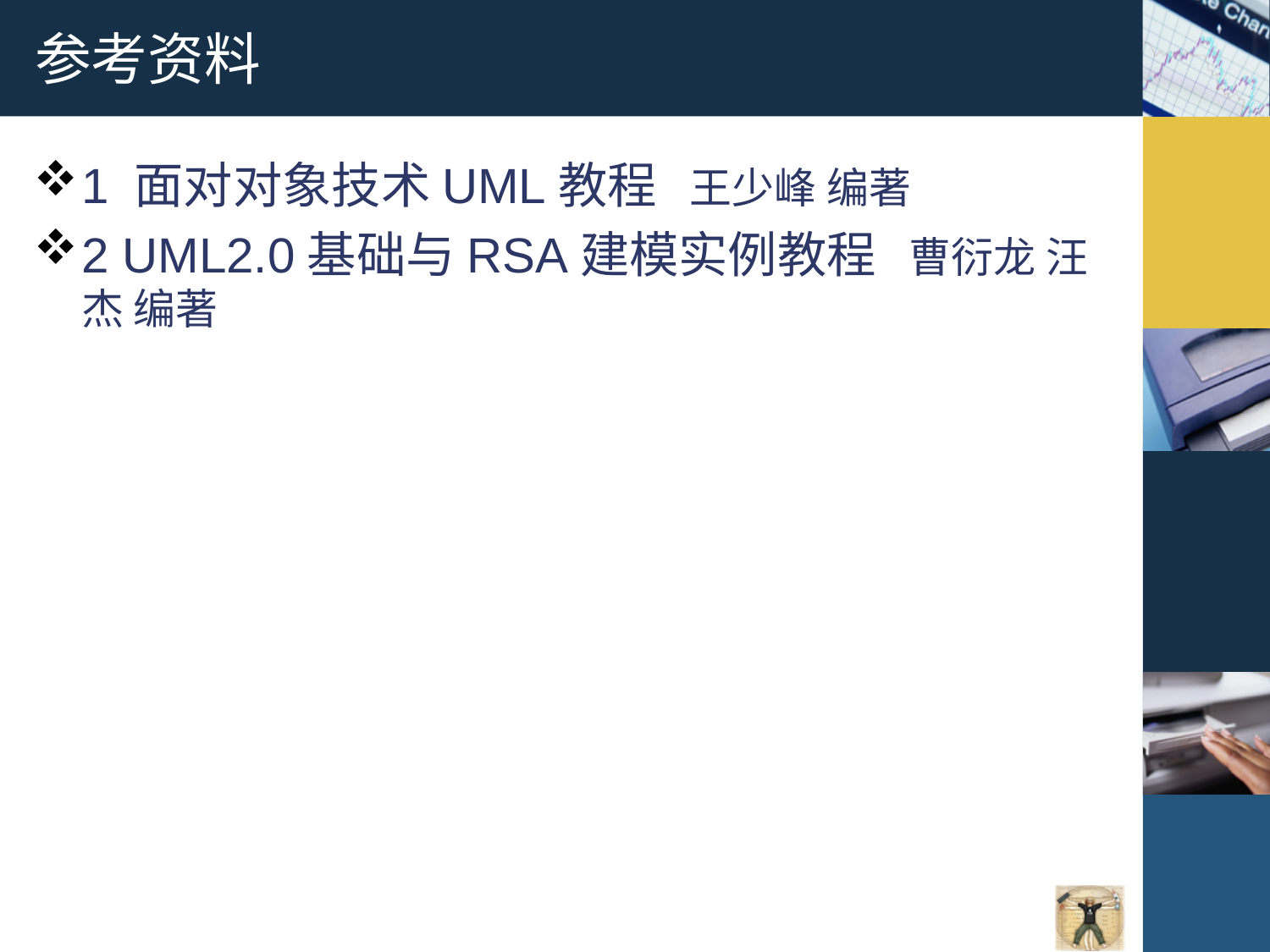

# 参考资料
1 面对对象技术UML教程   王少峰 编著
2 UML2.0基础与RSA建模实例教程   曹衍龙 汪杰 编著